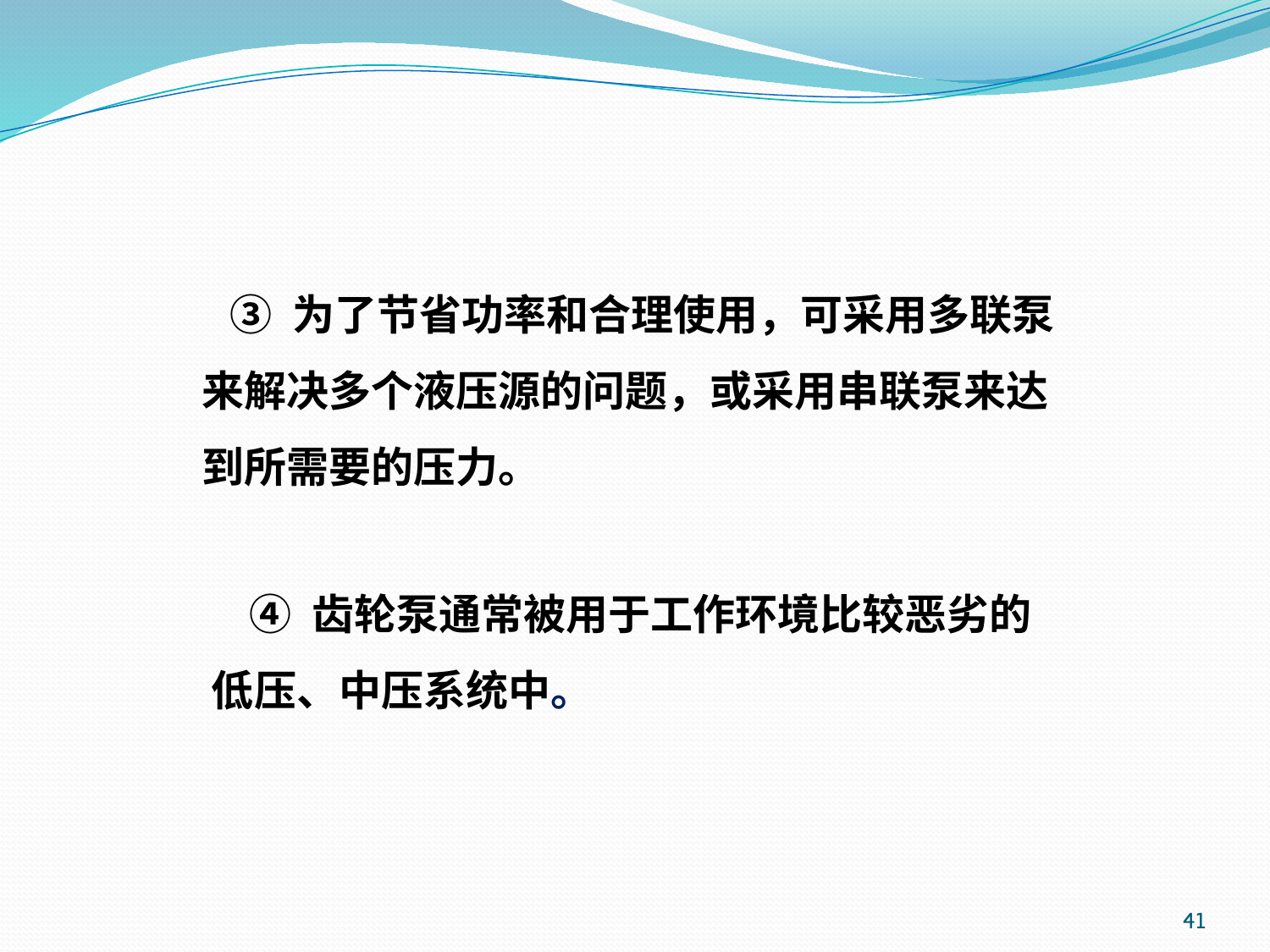

③ 为了节省功率和合理使用，可采用多联泵来解决多个液压源的问题，或采用串联泵来达到所需要的压力。
    ④ 齿轮泵通常被用于工作环境比较恶劣的低压、中压系统中。

41